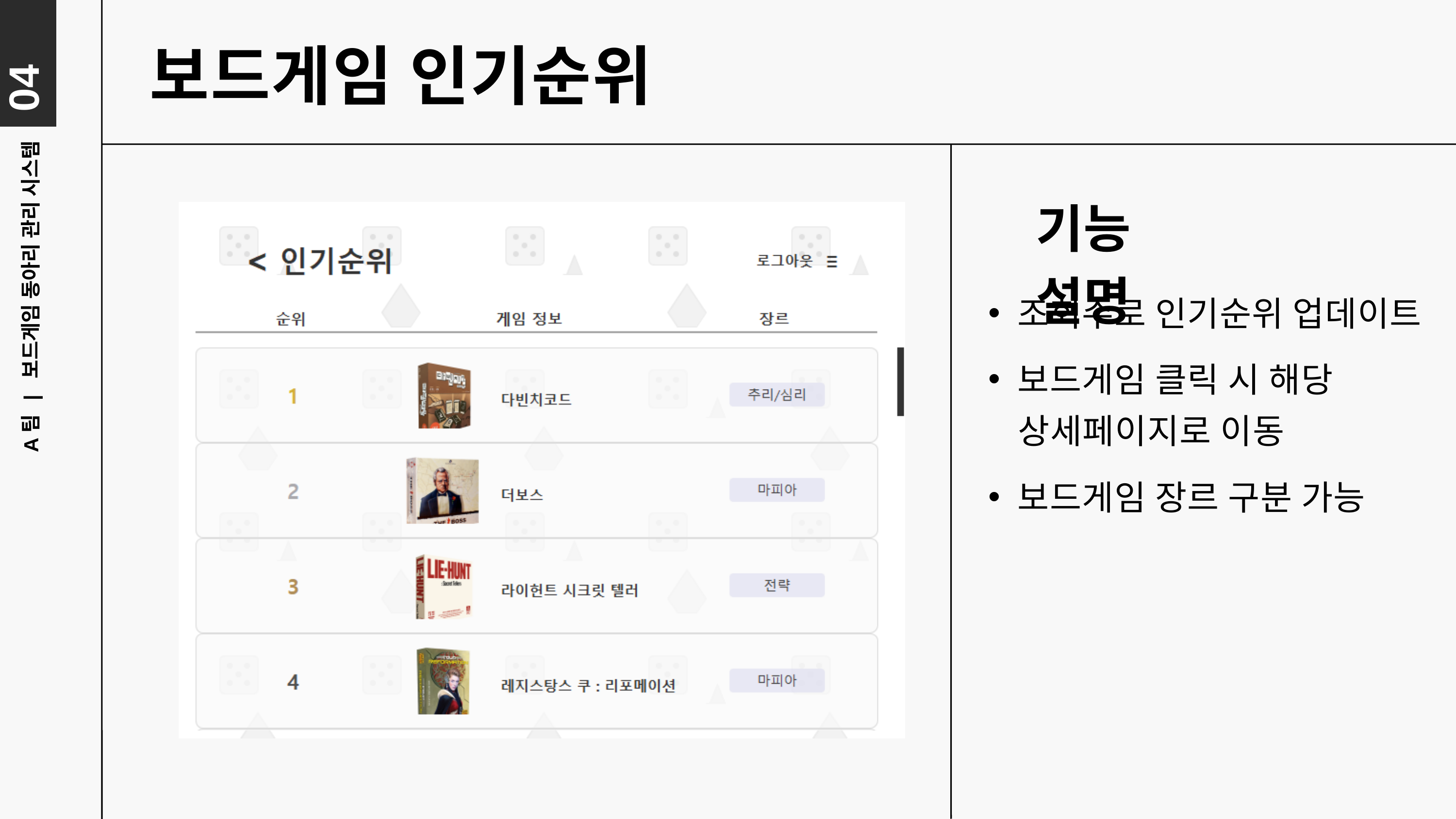

04

보드게임 인기순위

기능 설명

조회수로 인기순위 업데이트
A팀  |  보드게임 동아리 관리 시스템
보드게임 클릭 시 해당
      상세페이지로 이동
보드게임 장르 구분 가능